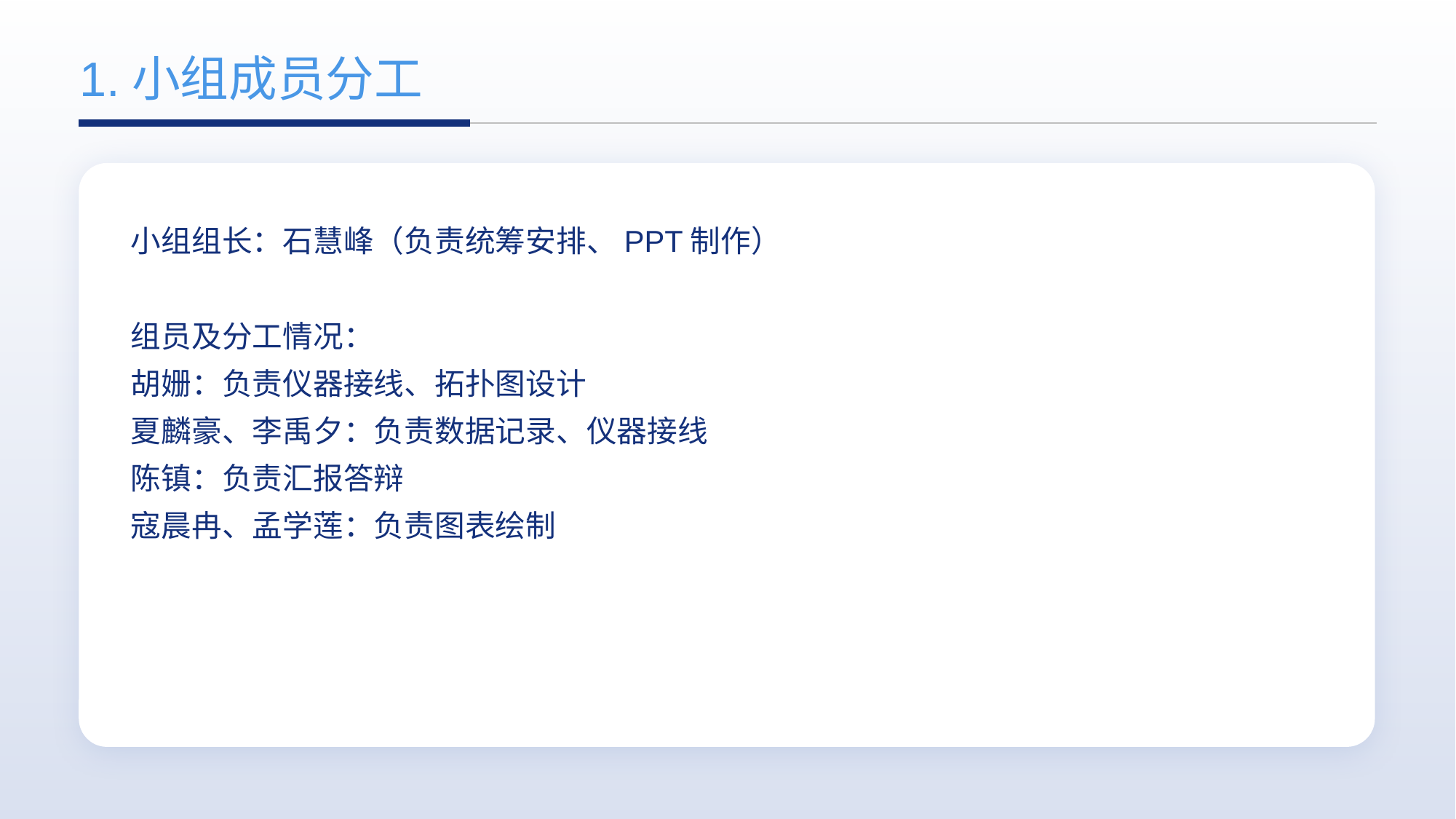

1.小组成员分工

小组组长：石慧峰（负责统筹安排、PPT制作）

组员及分工情况：
胡姗：负责仪器接线、拓扑图设计
夏麟豪、李禹夕：负责数据记录、仪器接线
陈镇：负责汇报答辩
寇晨冉、孟学莲：负责图表绘制